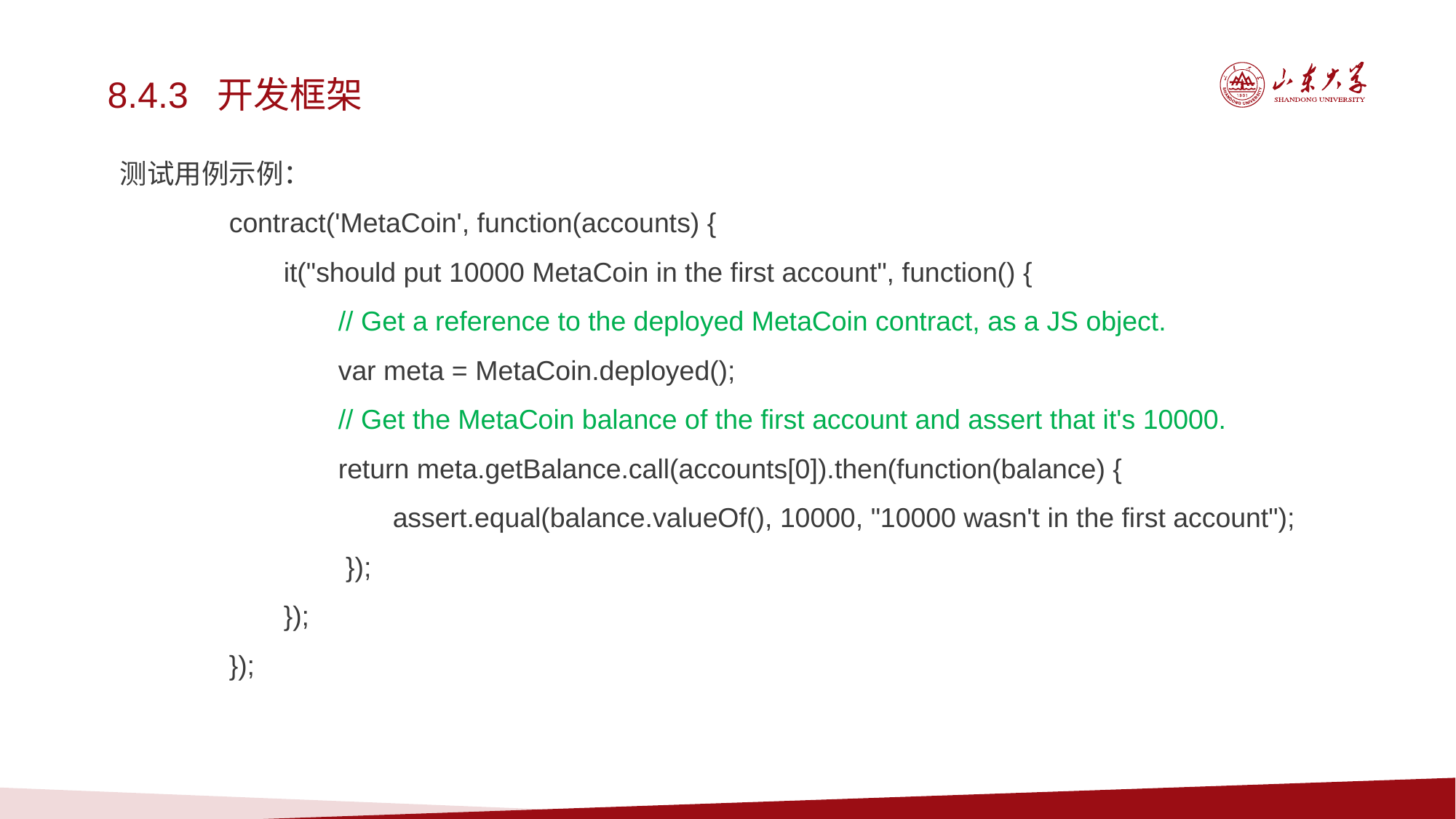

8.4.3  开发框架
测试用例示例：
contract('MetaCoin', function(accounts) {
it("should put 10000 MetaCoin in the first account", function() {
// Get a reference to the deployed MetaCoin contract, as a JS object.
var meta = MetaCoin.deployed();
// Get the MetaCoin balance of the first account and assert that it's 10000.
return meta.getBalance.call(accounts[0]).then(function(balance) {
assert.equal(balance.valueOf(), 10000, "10000 wasn't in the first account");
 });
});
});